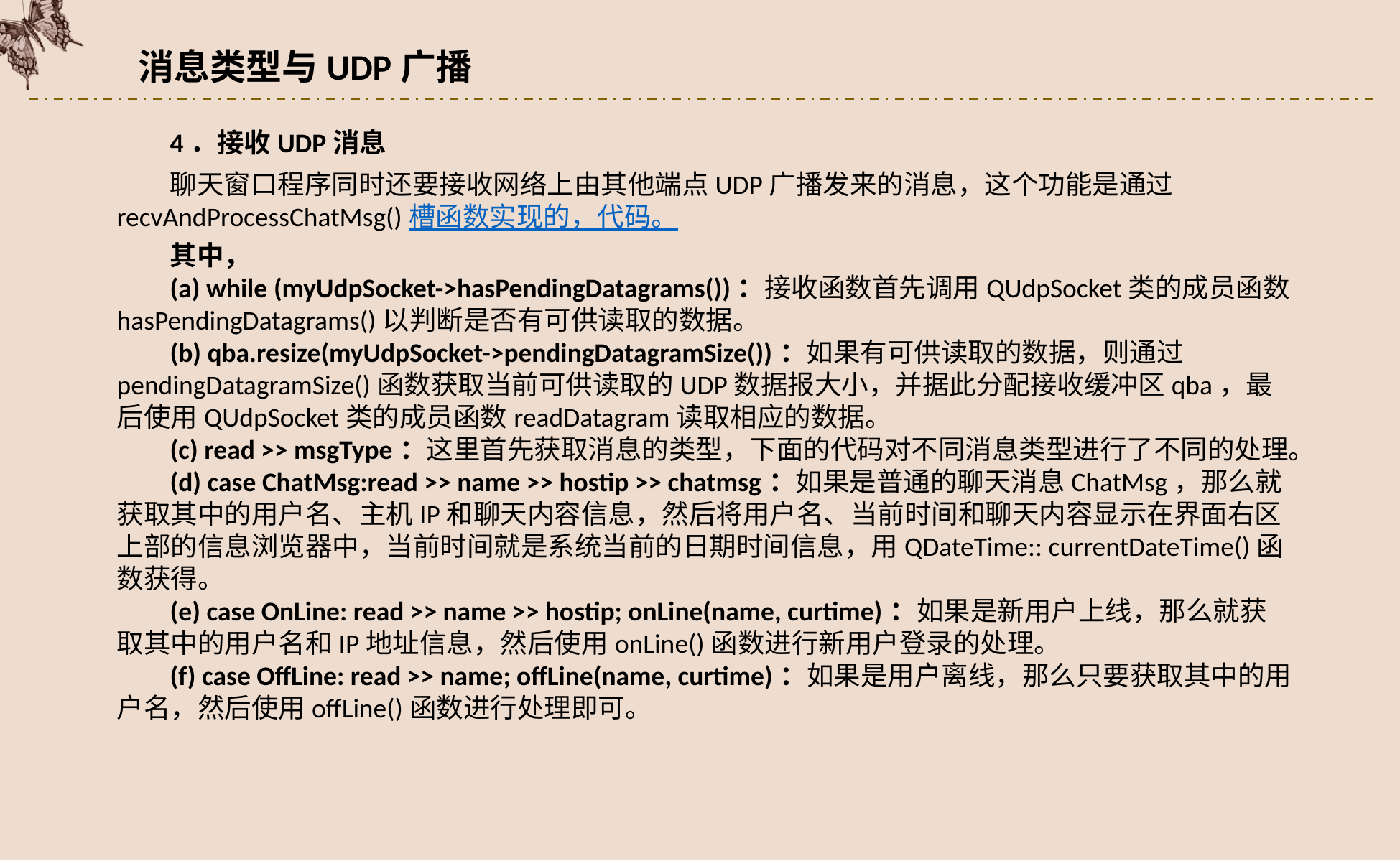

消息类型与UDP广播
4．接收UDP消息
聊天窗口程序同时还要接收网络上由其他端点UDP广播发来的消息，这个功能是通过recvAndProcessChatMsg()槽函数实现的，代码。
其中，
(a) while (myUdpSocket->hasPendingDatagrams())：接收函数首先调用QUdpSocket类的成员函数hasPendingDatagrams()以判断是否有可供读取的数据。
(b) qba.resize(myUdpSocket->pendingDatagramSize())：如果有可供读取的数据，则通过pendingDatagramSize()函数获取当前可供读取的UDP数据报大小，并据此分配接收缓冲区qba，最后使用QUdpSocket类的成员函数readDatagram读取相应的数据。
(c) read >> msgType：这里首先获取消息的类型，下面的代码对不同消息类型进行了不同的处理。
(d) case ChatMsg:read >> name >> hostip >> chatmsg：如果是普通的聊天消息ChatMsg，那么就获取其中的用户名、主机IP和聊天内容信息，然后将用户名、当前时间和聊天内容显示在界面右区上部的信息浏览器中，当前时间就是系统当前的日期时间信息，用QDateTime:: currentDateTime()函数获得。
(e) case OnLine: read >> name >> hostip; onLine(name, curtime)：如果是新用户上线，那么就获取其中的用户名和IP地址信息，然后使用onLine()函数进行新用户登录的处理。
(f) case OffLine: read >> name; offLine(name, curtime)：如果是用户离线，那么只要获取其中的用户名，然后使用offLine()函数进行处理即可。